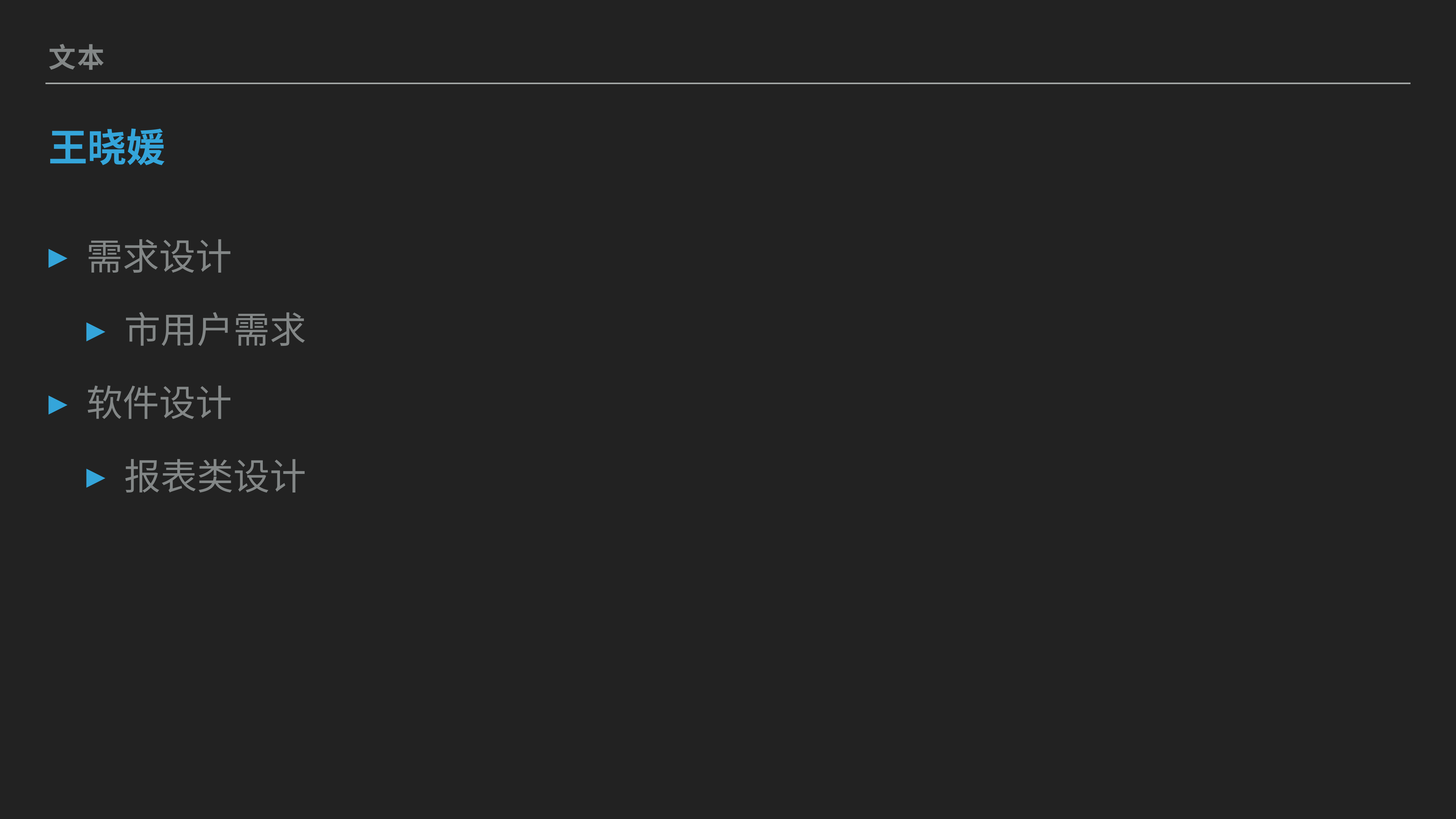

文本
# 王晓媛
需求设计
市用户需求
软件设计
报表类设计